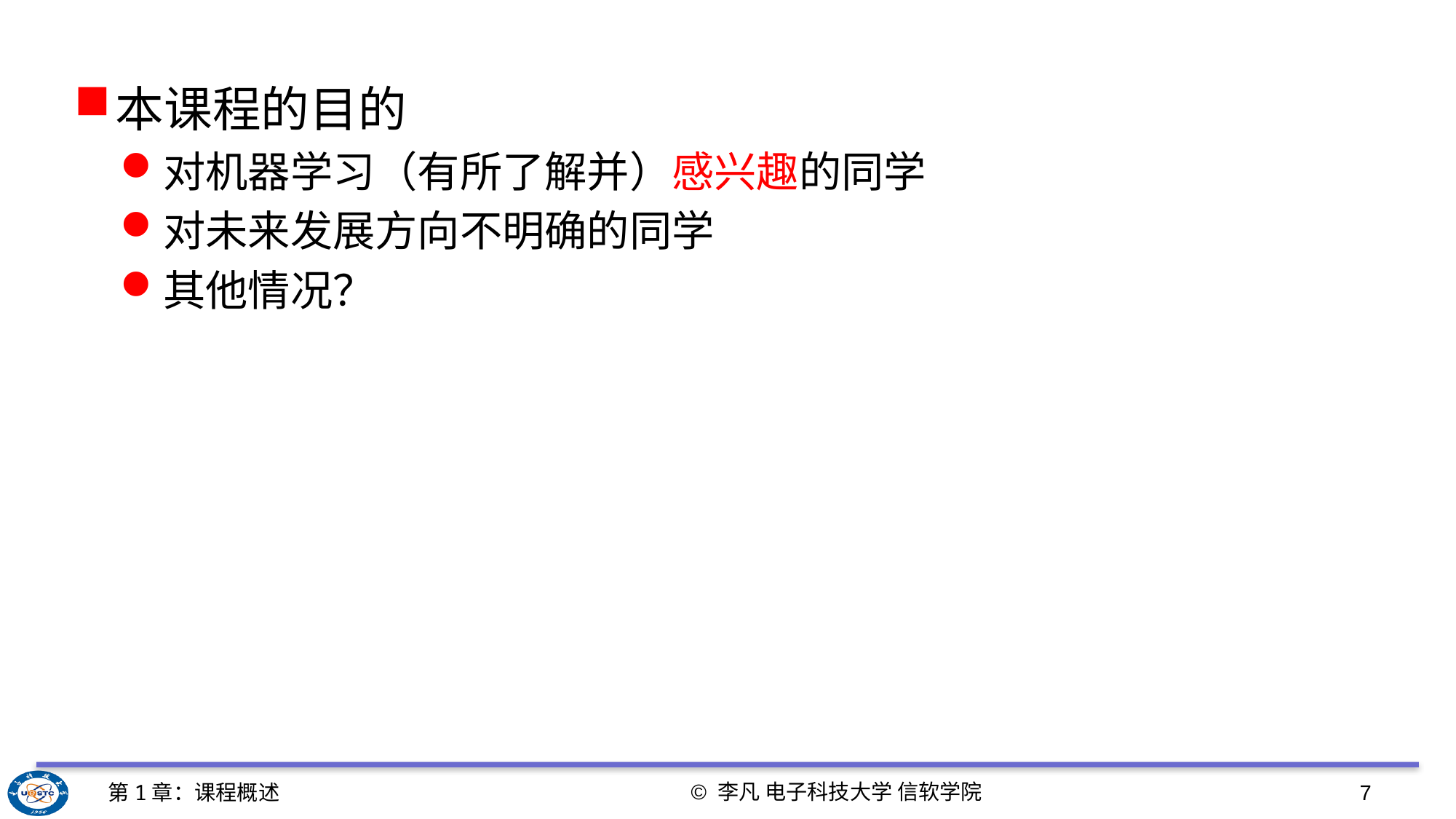

本课程的目的
对机器学习（有所了解并）感兴趣的同学
对未来发展方向不明确的同学
其他情况？
© 李凡 电子科技大学 信软学院
第1章：课程概述
7